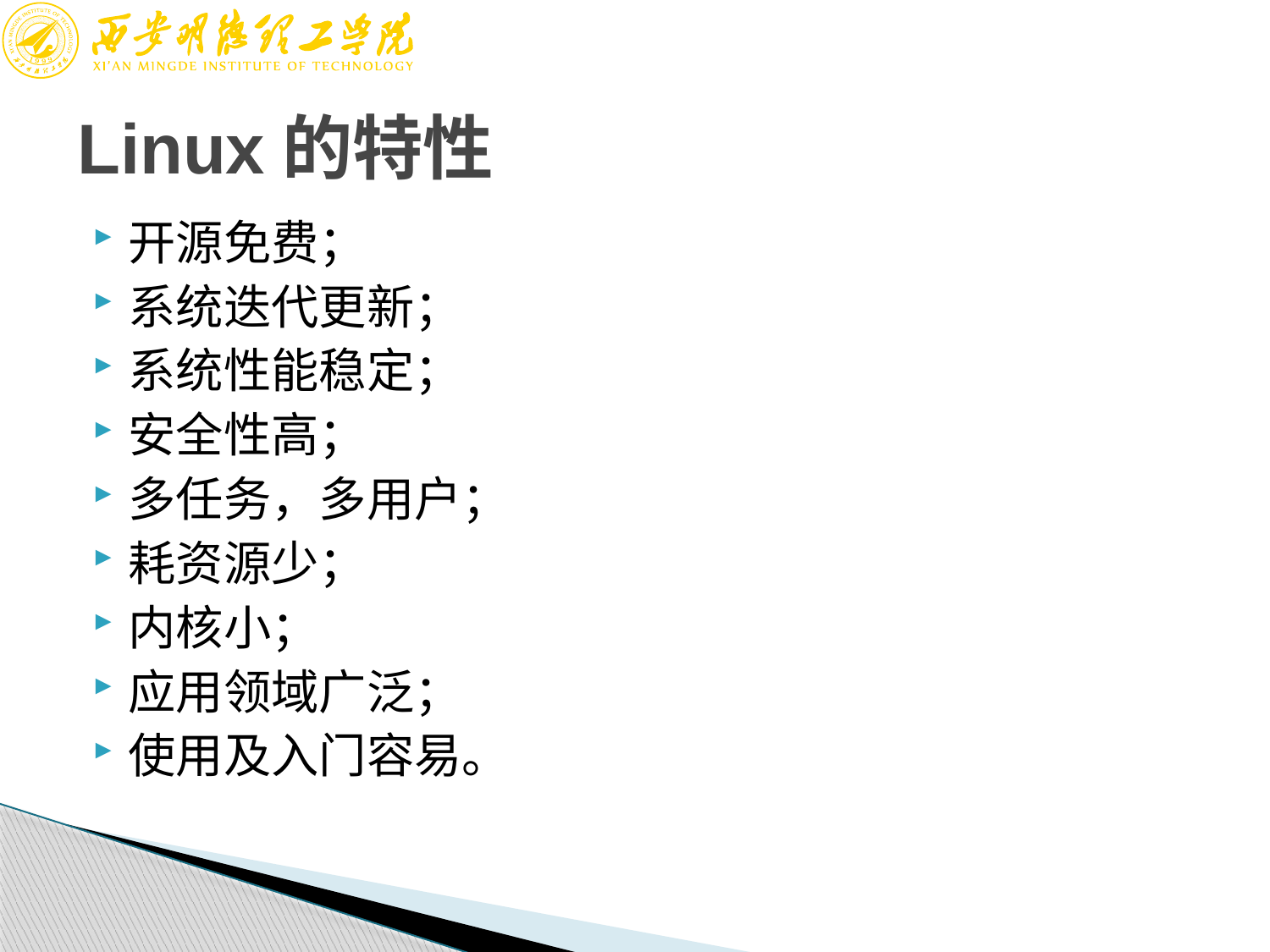

# Linux的特性
开源免费；
系统迭代更新；
系统性能稳定；
安全性高；
多任务，多用户；
耗资源少；
内核小；
应用领域广泛；
使用及入门容易。